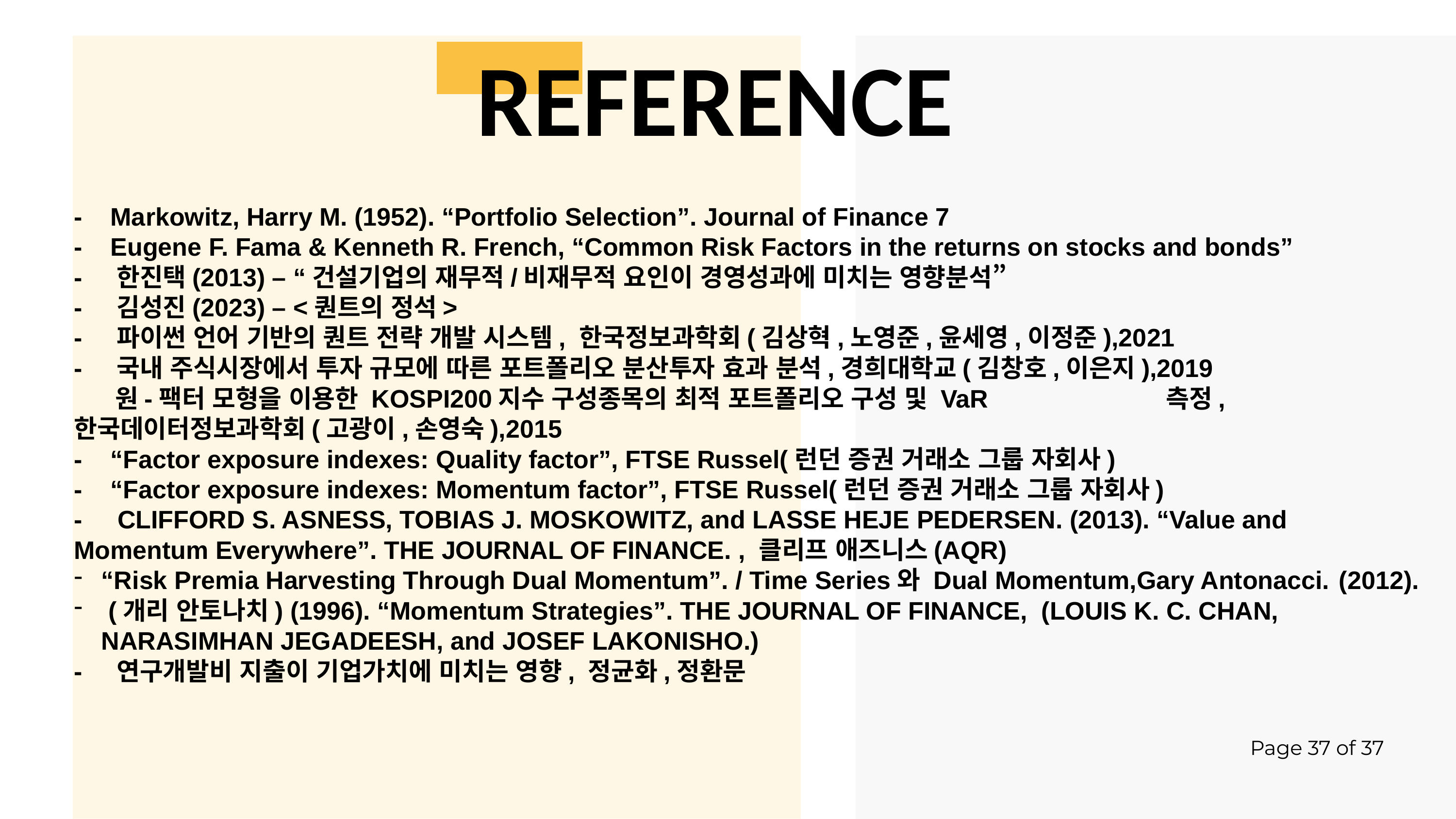

REFERENCE

-    Markowitz, Harry M. (1952). “Portfolio Selection”. Journal of Finance 7
-    Eugene F. Fama & Kenneth R. French, “Common Risk Factors in the returns on stocks and bonds”
-    한진택(2013) – “건설기업의 재무적/비재무적 요인이 경영성과에 미치는 영향분석”
-    김성진(2023) – <퀀트의 정석>
-    파이썬 언어 기반의 퀀트 전략 개발 시스템, 한국정보과학회(김상혁,노영준,윤세영,이정준),2021
-    국내 주식시장에서 투자 규모에 따른 포트폴리오 분산투자 효과 분석,경희대학교(김창호,이은지),2019
     원-팩터 모형을 이용한 KOSPI200지수 구성종목의 최적 포트폴리오 구성 및 VaR                 	측정,한국데이터정보과학회(고광이,손영숙),2015
-    “Factor exposure indexes: Quality factor”, FTSE Russel(런던 증권 거래소 그룹 자회사)
-    “Factor exposure indexes: Momentum factor”, FTSE Russel(런던 증권 거래소 그룹 자회사)
-     CLIFFORD S. ASNESS, TOBIAS J. MOSKOWITZ, and LASSE HEJE PEDERSEN. (2013). “Value and   	Momentum Everywhere”. THE JOURNAL OF FINANCE. , 클리프 애즈니스(AQR)
“Risk Premia Harvesting Through Dual Momentum”. / Time Series와 Dual Momentum,Gary Antonacci. 	(2012).
 (개리 안토나치) (1996). “Momentum Strategies”. THE JOURNAL OF FINANCE,  (LOUIS K. C. CHAN,    NARASIMHAN JEGADEESH, and JOSEF LAKONISHO.)
-    연구개발비 지출이 기업가치에 미치는 영향, 정균화,정환문
Page 37 of 37